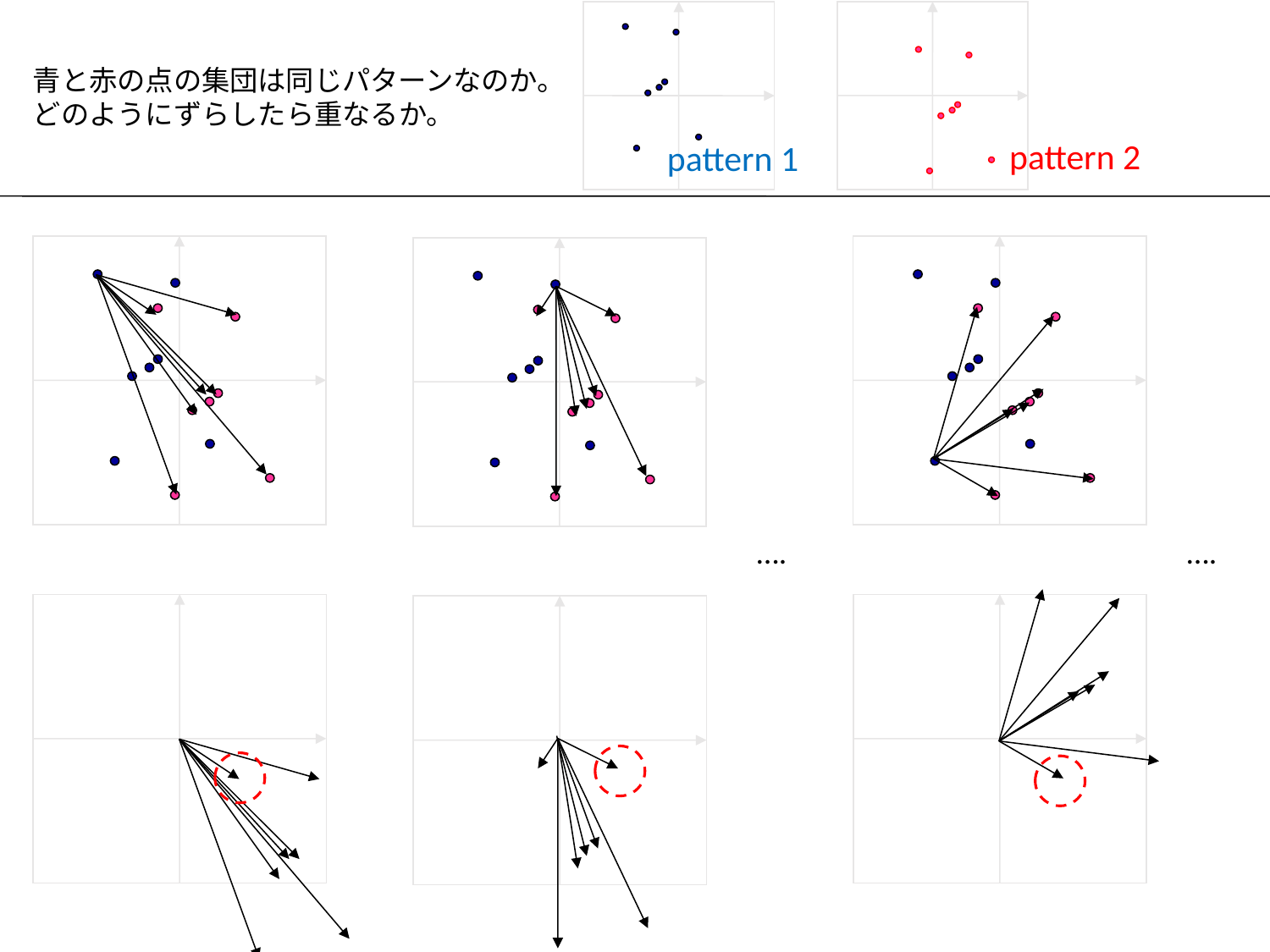

青と赤の点の集団は同じパターンなのか。
どのようにずらしたら重なるか。
pattern 2
pattern 1

….

….